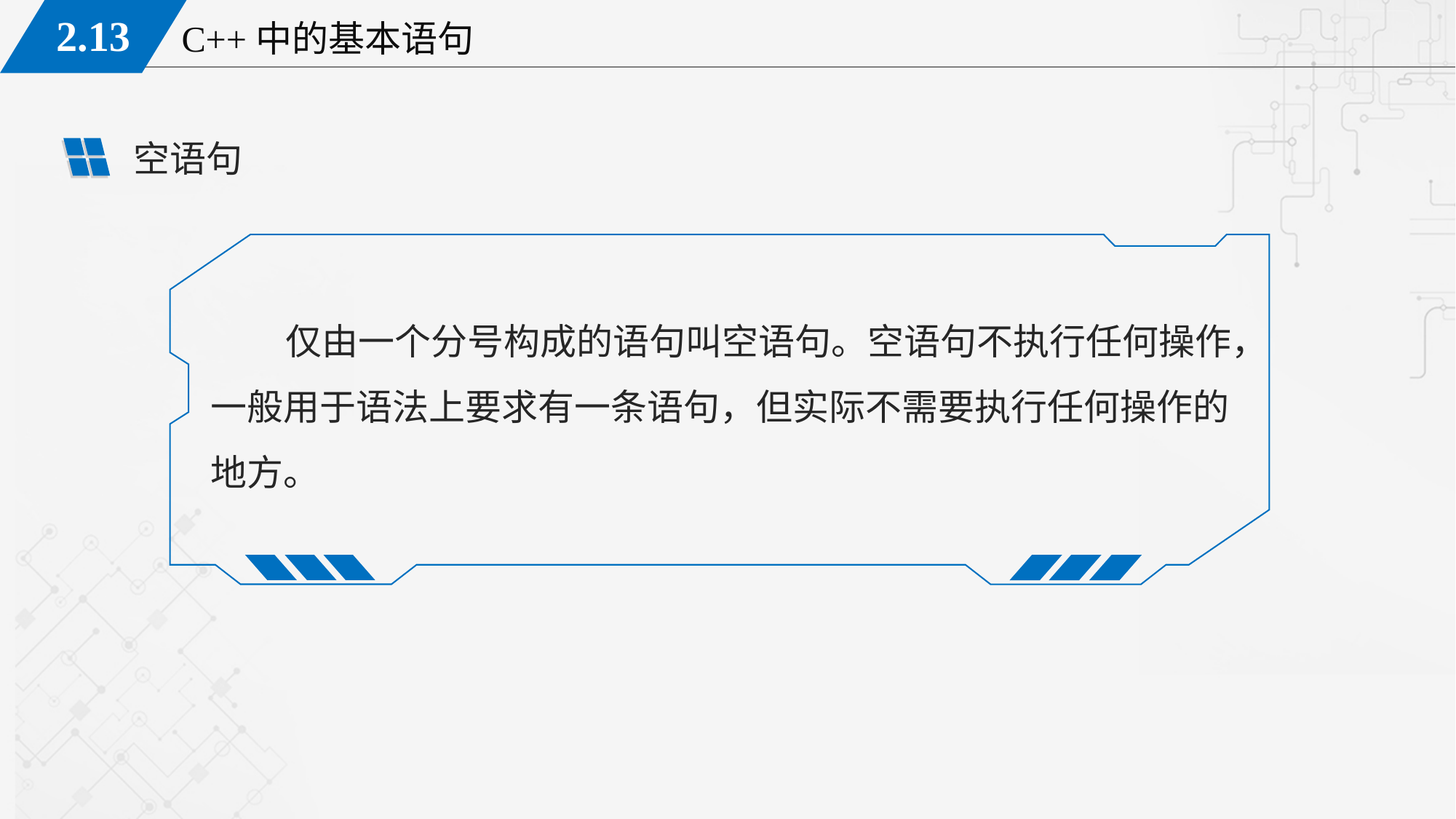

空语句

仅由一个分号构成的语句叫空语句。空语句不执行任何操作，一般用于语法上要求有一条语句，但实际不需要执行任何操作的地方。